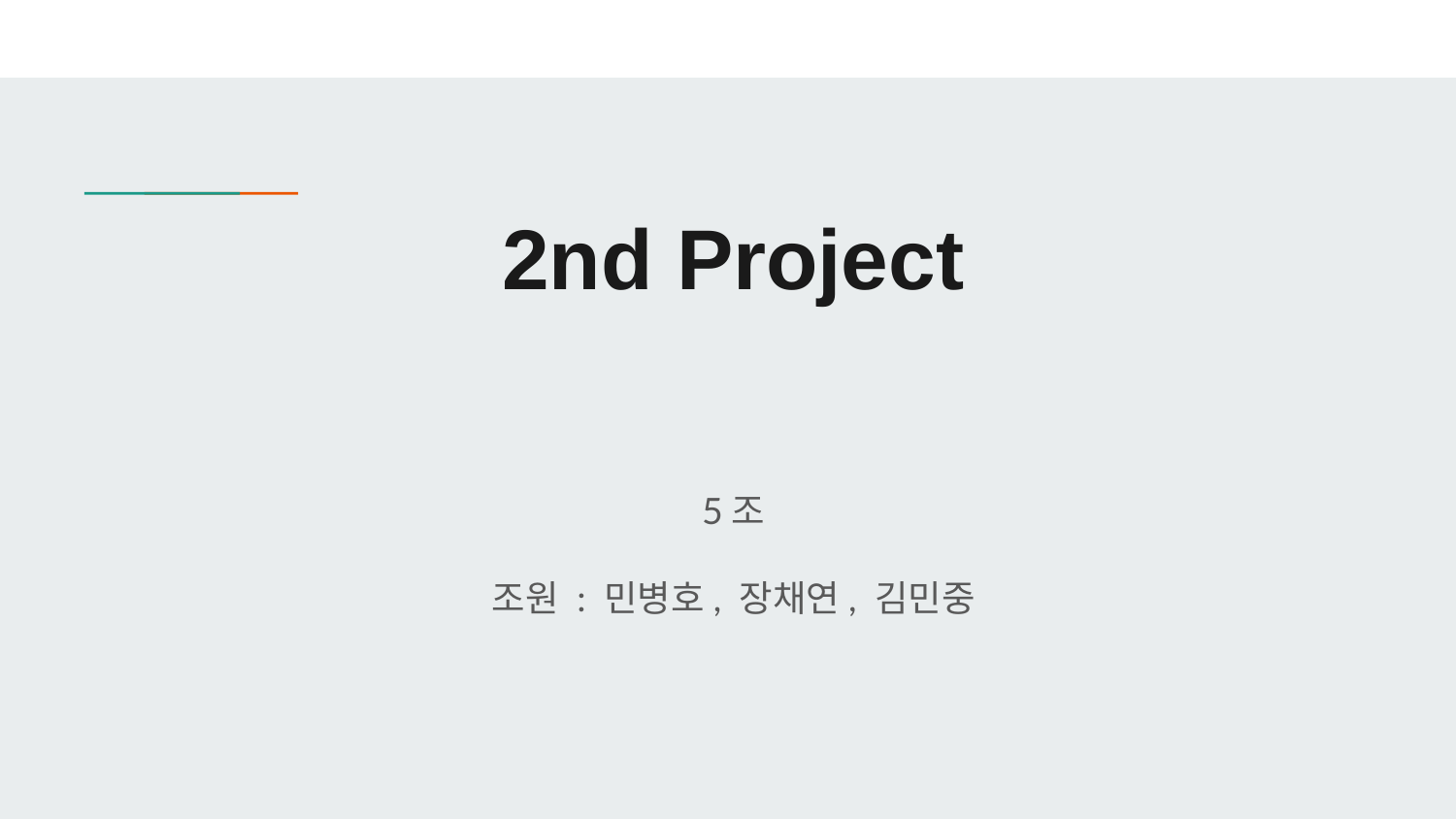

# 2nd Project
5조

조원 : 민병호, 장채연, 김민중